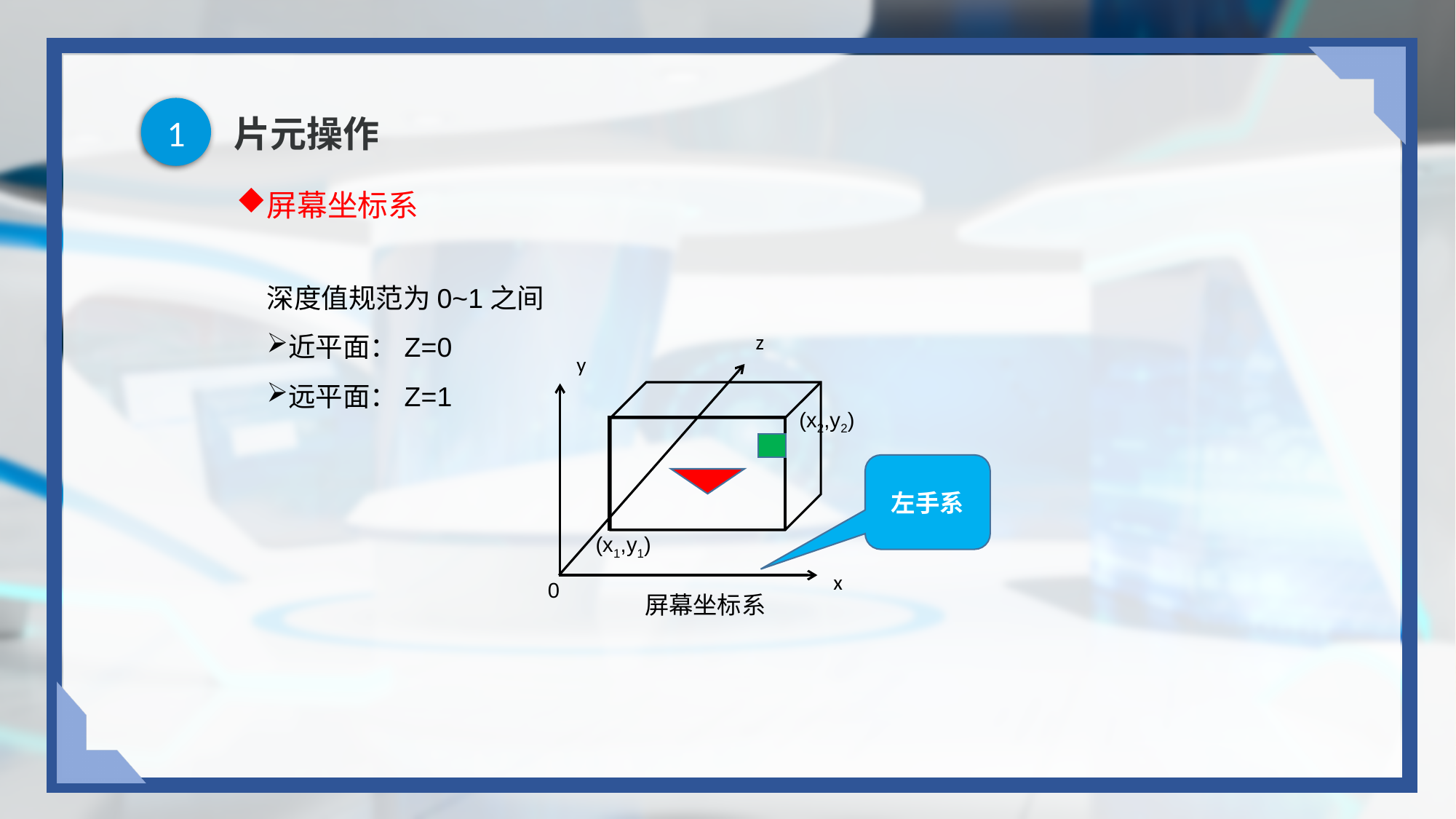

1
# 片元操作
屏幕坐标系
深度值规范为0~1之间
近平面：Z=0
远平面：Z=1

z
y

(x2,y2)

左手系
(x1,y1)
x
0
屏幕坐标系